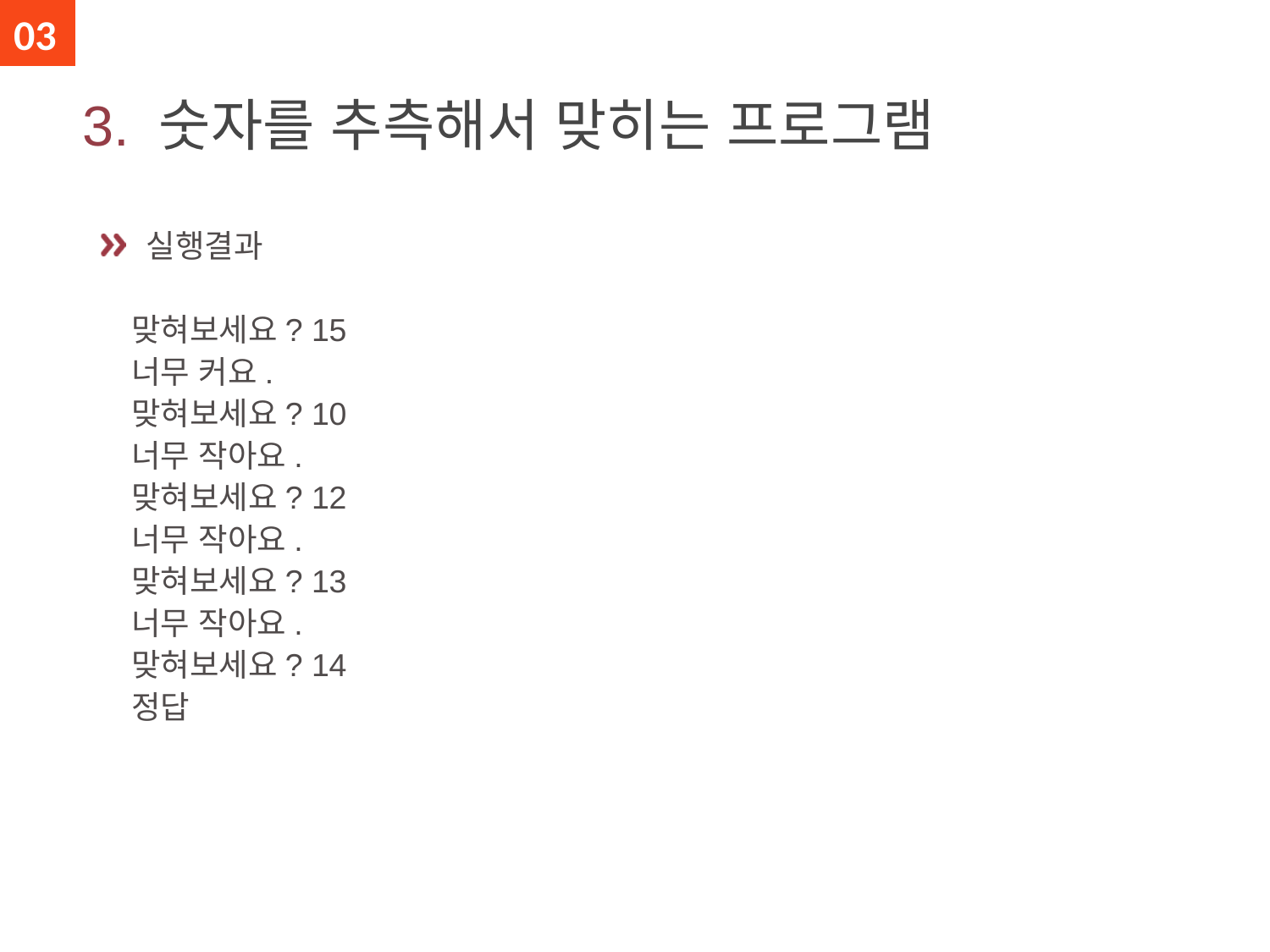

03
# 3. 숫자를 추측해서 맞히는 프로그램
 실행결과
맞혀보세요? 15
너무 커요.
맞혀보세요? 10
너무 작아요.
맞혀보세요? 12
너무 작아요.
맞혀보세요? 13
너무 작아요.
맞혀보세요? 14
정답